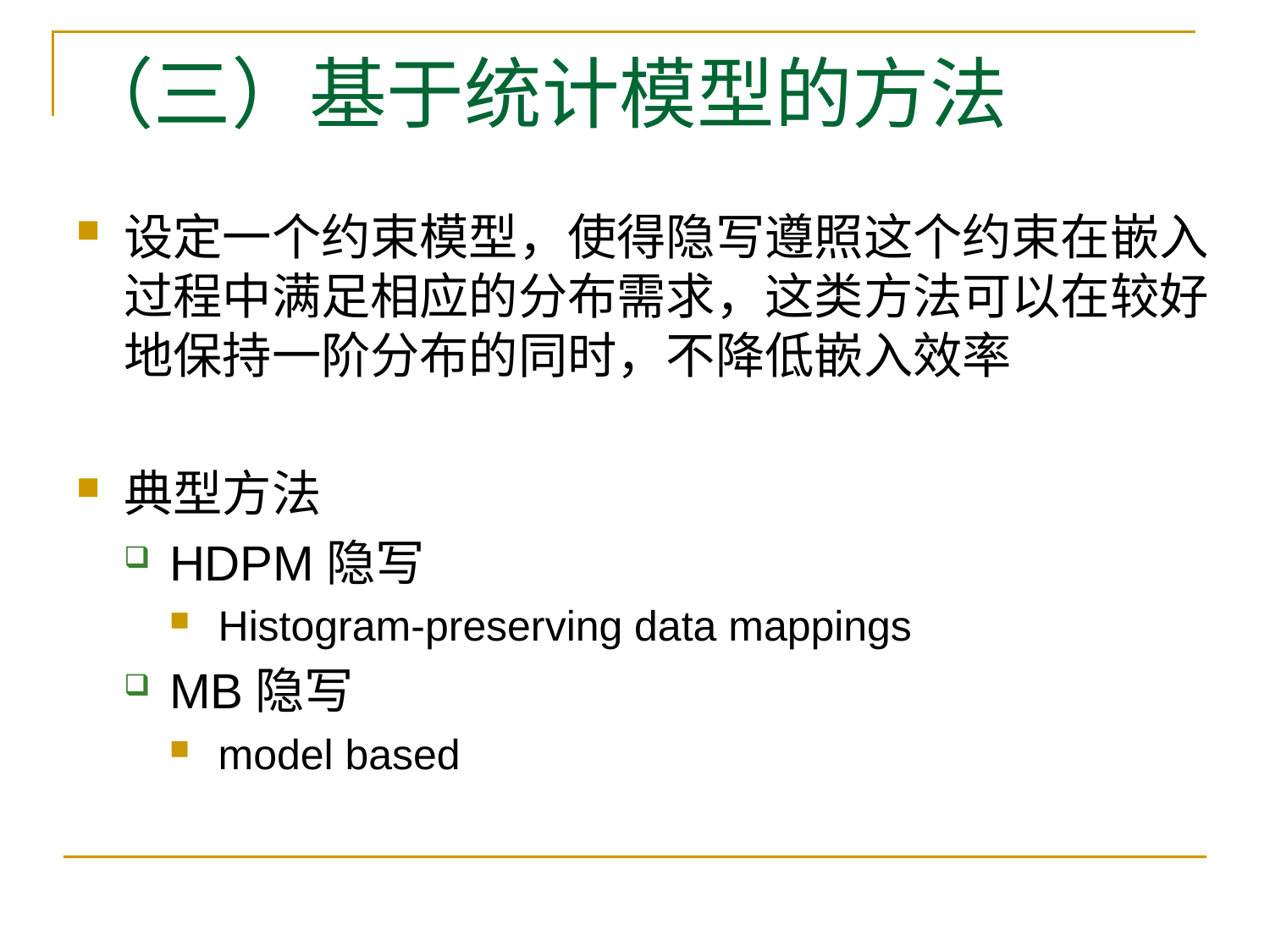

# （三）基于统计模型的方法
设定一个约束模型，使得隐写遵照这个约束在嵌入过程中满足相应的分布需求，这类方法可以在较好地保持一阶分布的同时，不降低嵌入效率

典型方法
HDPM隐写
Histogram-preserving data mappings
MB隐写
model based